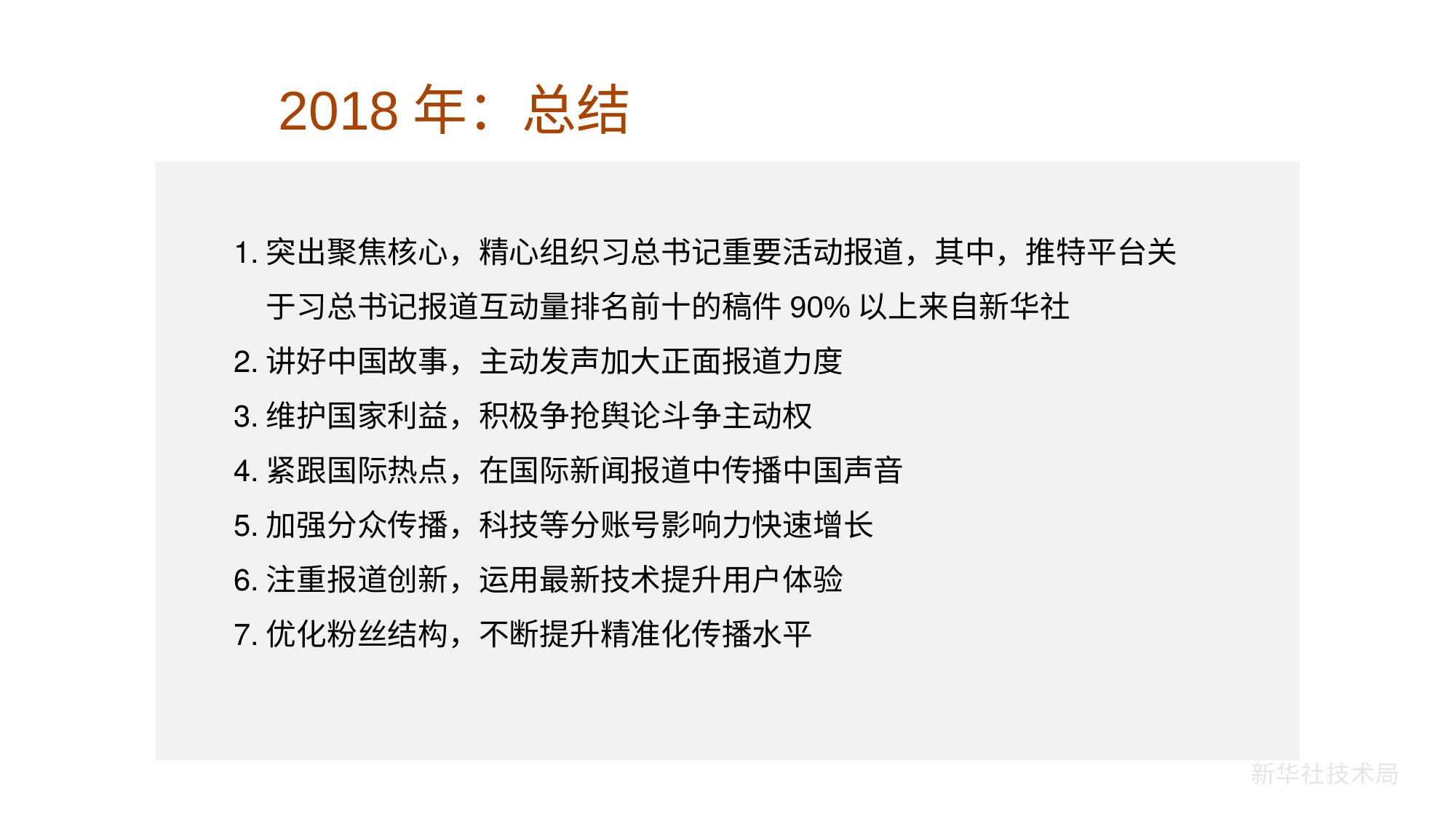

2018年：总结

突出聚焦核心，精心组织习总书记重要活动报道，其中，推特平台关于习总书记报道互动量排名前十的稿件90%以上来自新华社
讲好中国故事，主动发声加大正面报道力度
维护国家利益，积极争抢舆论斗争主动权
紧跟国际热点，在国际新闻报道中传播中国声音
加强分众传播，科技等分账号影响力快速增长
注重报道创新，运用最新技术提升用户体验
优化粉丝结构，不断提升精准化传播水平
新华社技术局